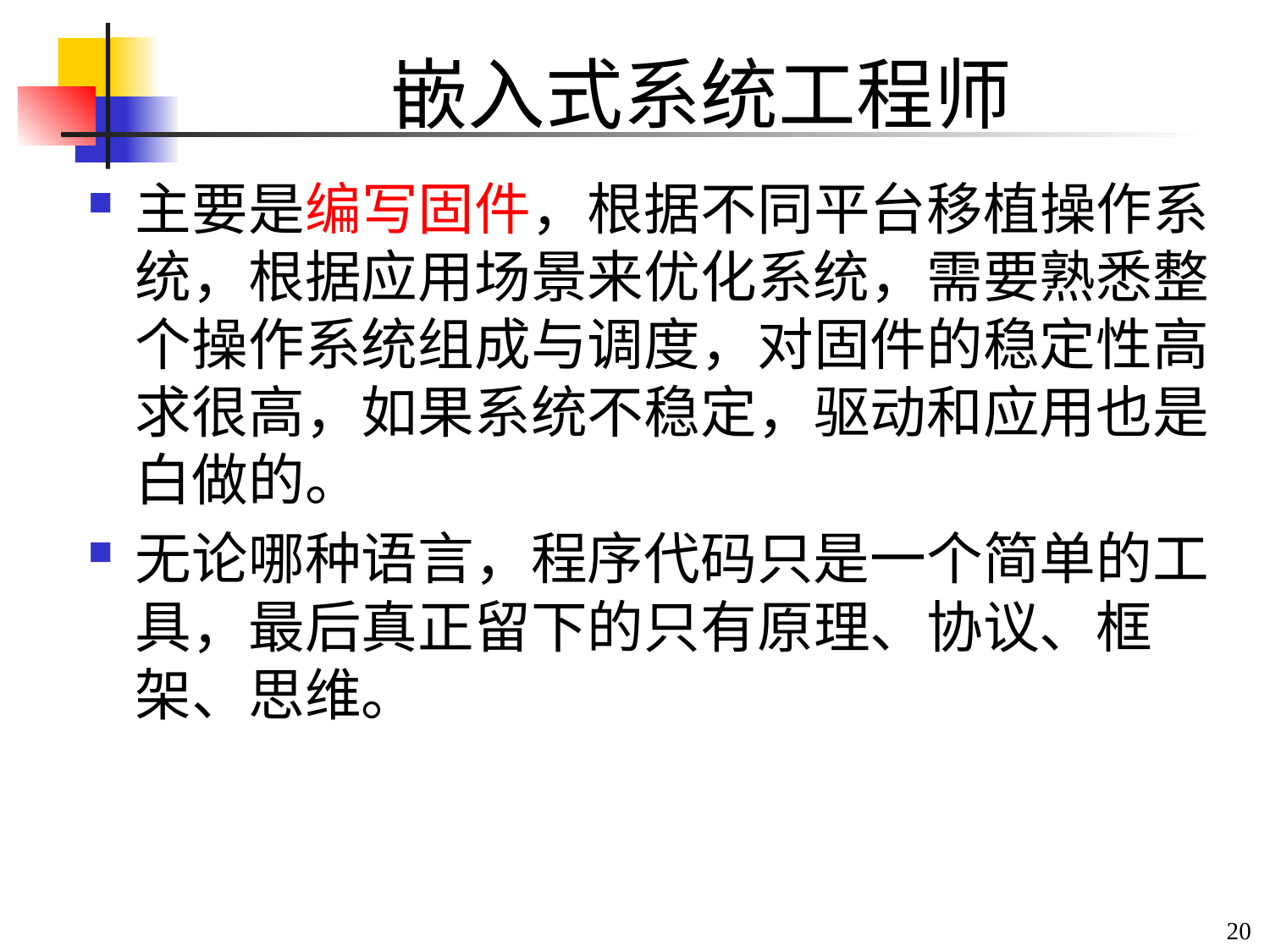

# 嵌入式系统工程师
主要是编写固件，根据不同平台移植操作系统，根据应用场景来优化系统，需要熟悉整个操作系统组成与调度，对固件的稳定性高求很高，如果系统不稳定，驱动和应用也是白做的。
无论哪种语言，程序代码只是一个简单的工具，最后真正留下的只有原理、协议、框架、思维。